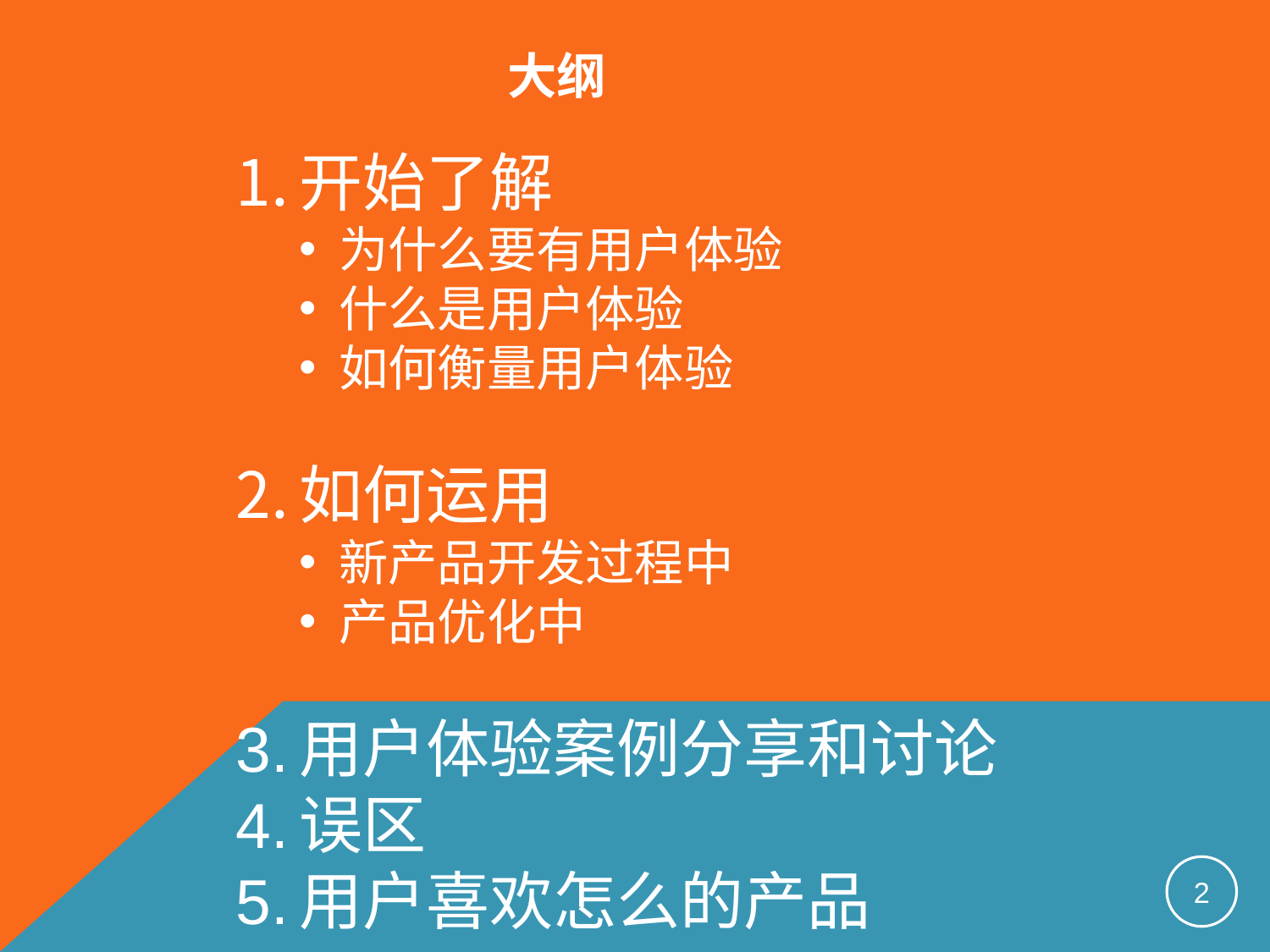

# 大纲
开始了解
为什么要有用户体验
什么是用户体验
如何衡量用户体验

如何运用
新产品开发过程中
产品优化中

用户体验案例分享和讨论
误区
用户喜欢怎么的产品
2